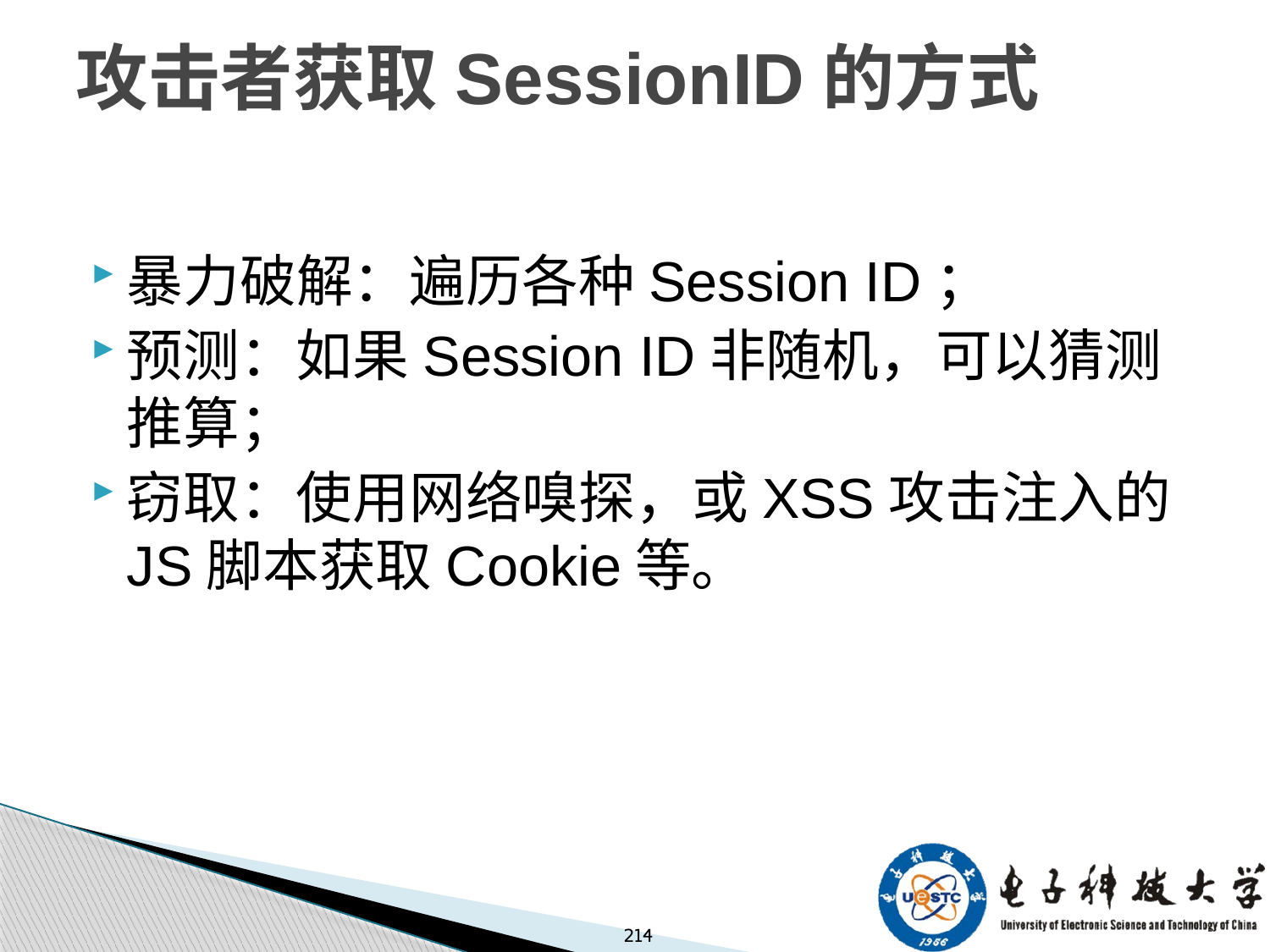

# 攻击者获取SessionID的方式

暴力破解：遍历各种Session ID；
预测：如果Session ID非随机，可以猜测推算；
窃取：使用网络嗅探，或XSS攻击注入的JS脚本获取Cookie等。
214